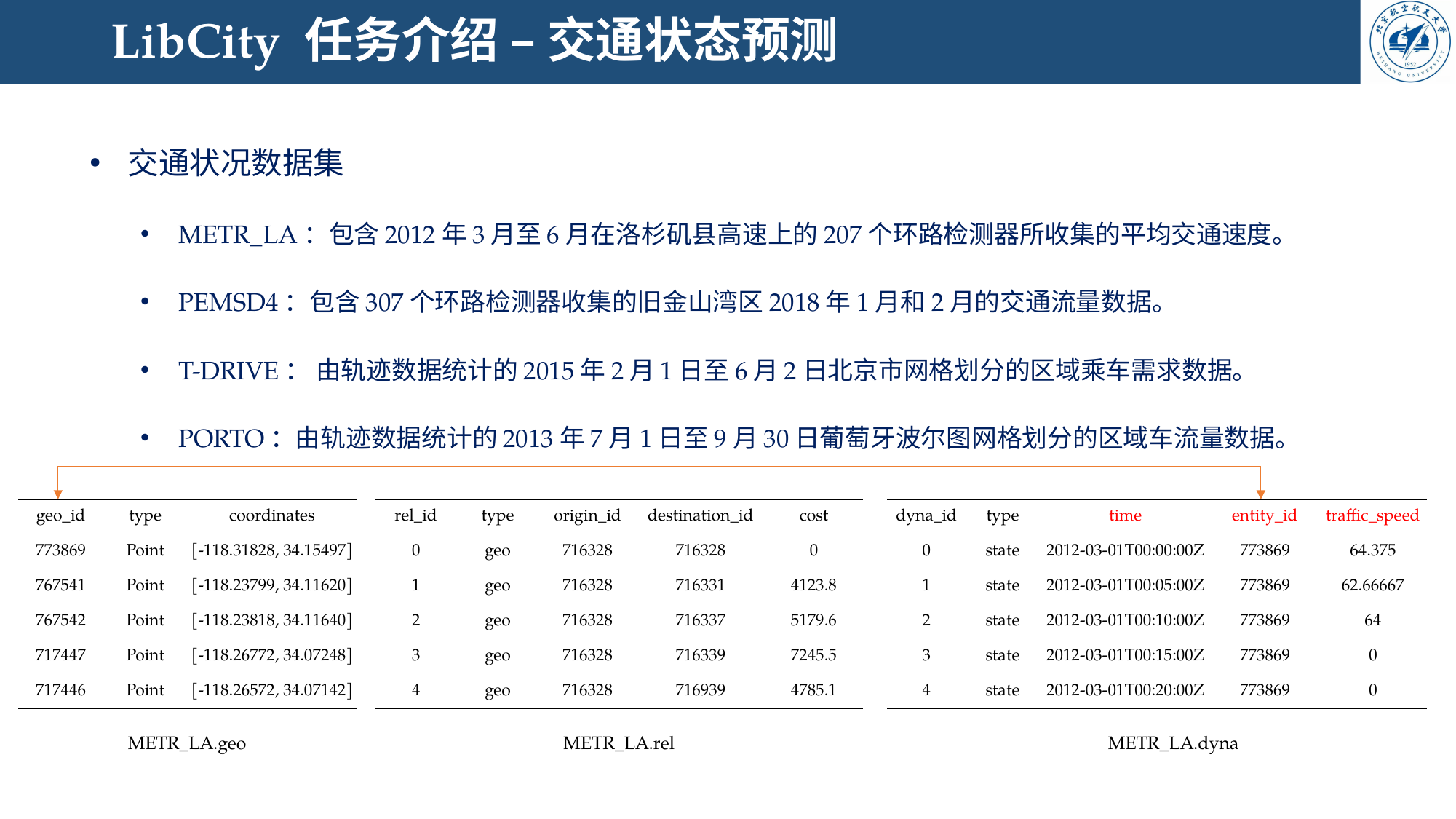

# LibCity 任务介绍 – 交通状态预测
交通状况数据集
METR_LA：包含2012年3月至6月在洛杉矶县高速上的207个环路检测器所收集的平均交通速度。
PEMSD4：包含307个环路检测器收集的旧金山湾区2018年1月和2月的交通流量数据。
T-DRIVE： 由轨迹数据统计的2015年2月1日至6月2日北京市网格划分的区域乘车需求数据。
PORTO：由轨迹数据统计的2013年7月1日至9月30日葡萄牙波尔图网格划分的区域车流量数据。
| geo\_id | type | coordinates |
| --- | --- | --- |
| 773869 | Point | [-118.31828, 34.15497] |
| 767541 | Point | [-118.23799, 34.11620] |
| 767542 | Point | [-118.23818, 34.11640] |
| 717447 | Point | [-118.26772, 34.07248] |
| 717446 | Point | [-118.26572, 34.07142] |
| rel\_id | type | origin\_id | destination\_id | cost |
| --- | --- | --- | --- | --- |
| 0 | geo | 716328 | 716328 | 0 |
| 1 | geo | 716328 | 716331 | 4123.8 |
| 2 | geo | 716328 | 716337 | 5179.6 |
| 3 | geo | 716328 | 716339 | 7245.5 |
| 4 | geo | 716328 | 716939 | 4785.1 |
| dyna\_id | type | time | entity\_id | traffic\_speed |
| --- | --- | --- | --- | --- |
| 0 | state | 2012-03-01T00:00:00Z | 773869 | 64.375 |
| 1 | state | 2012-03-01T00:05:00Z | 773869 | 62.66667 |
| 2 | state | 2012-03-01T00:10:00Z | 773869 | 64 |
| 3 | state | 2012-03-01T00:15:00Z | 773869 | 0 |
| 4 | state | 2012-03-01T00:20:00Z | 773869 | 0 |
METR_LA.geo
METR_LA.rel
METR_LA.dyna